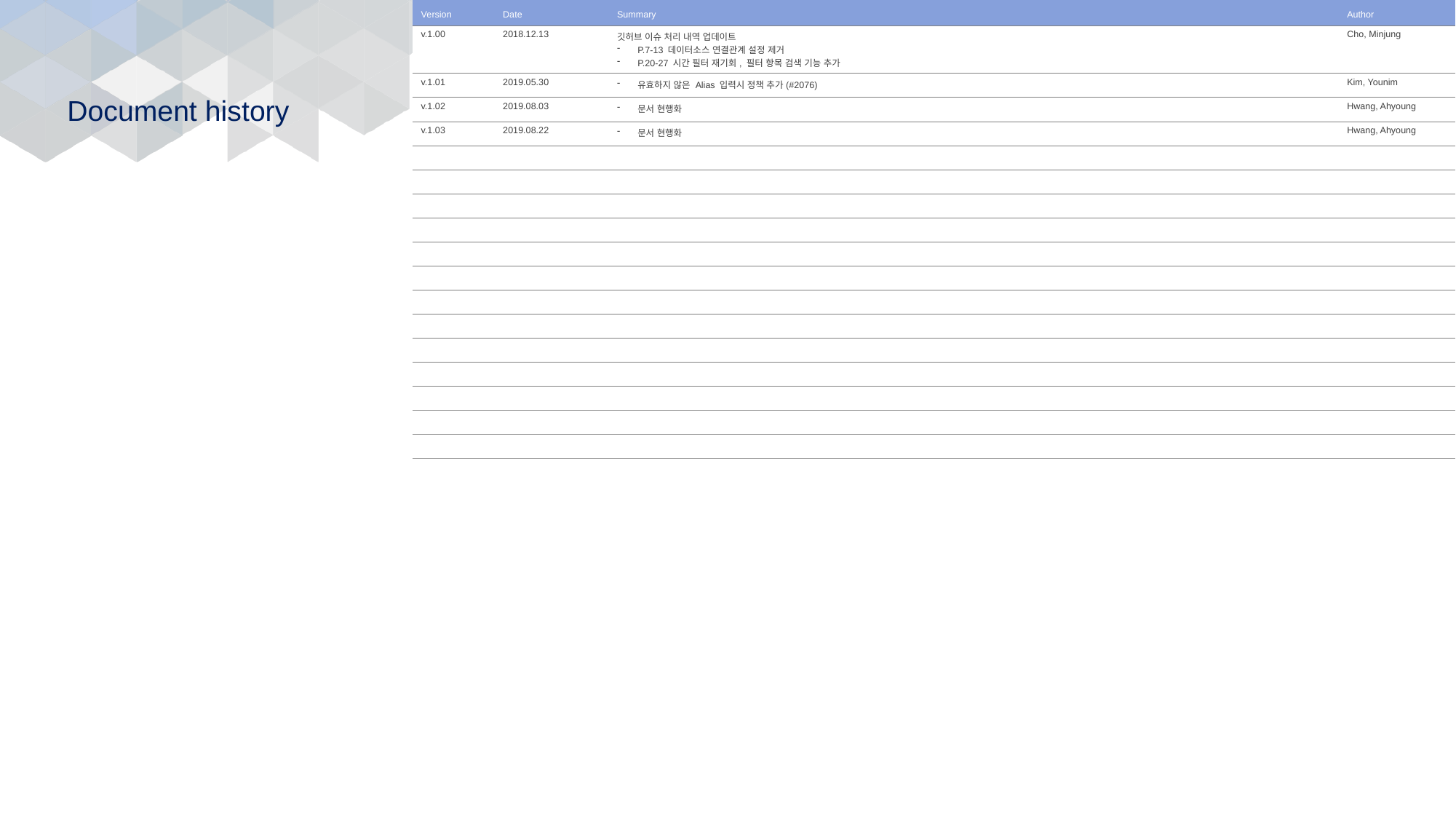

| Version | Date | Summary | Author |
| --- | --- | --- | --- |
| v.1.00 | 2018.12.13 | 깃허브 이슈 처리 내역 업데이트 P.7-13 데이터소스 연결관계 설정 제거 P.20-27 시간 필터 재기회, 필터 항목 검색 기능 추가 | Cho, Minjung |
| v.1.01 | 2019.05.30 | 유효하지 않은 Alias 입력시 정책 추가(#2076) | Kim, Younim |
| v.1.02 | 2019.08.03 | 문서 현행화 | Hwang, Ahyoung |
| v.1.03 | 2019.08.22 | 문서 현행화 | Hwang, Ahyoung |
|  |  |  |  |
|  |  |  |  |
|  |  |  |  |
|  |  |  |  |
|  |  |  |  |
|  |  |  |  |
|  |  |  |  |
|  |  |  |  |
|  |  |  |  |
|  |  |  |  |
|  |  |  |  |
|  |  |  |  |
|  |  |  |  |
# Document history